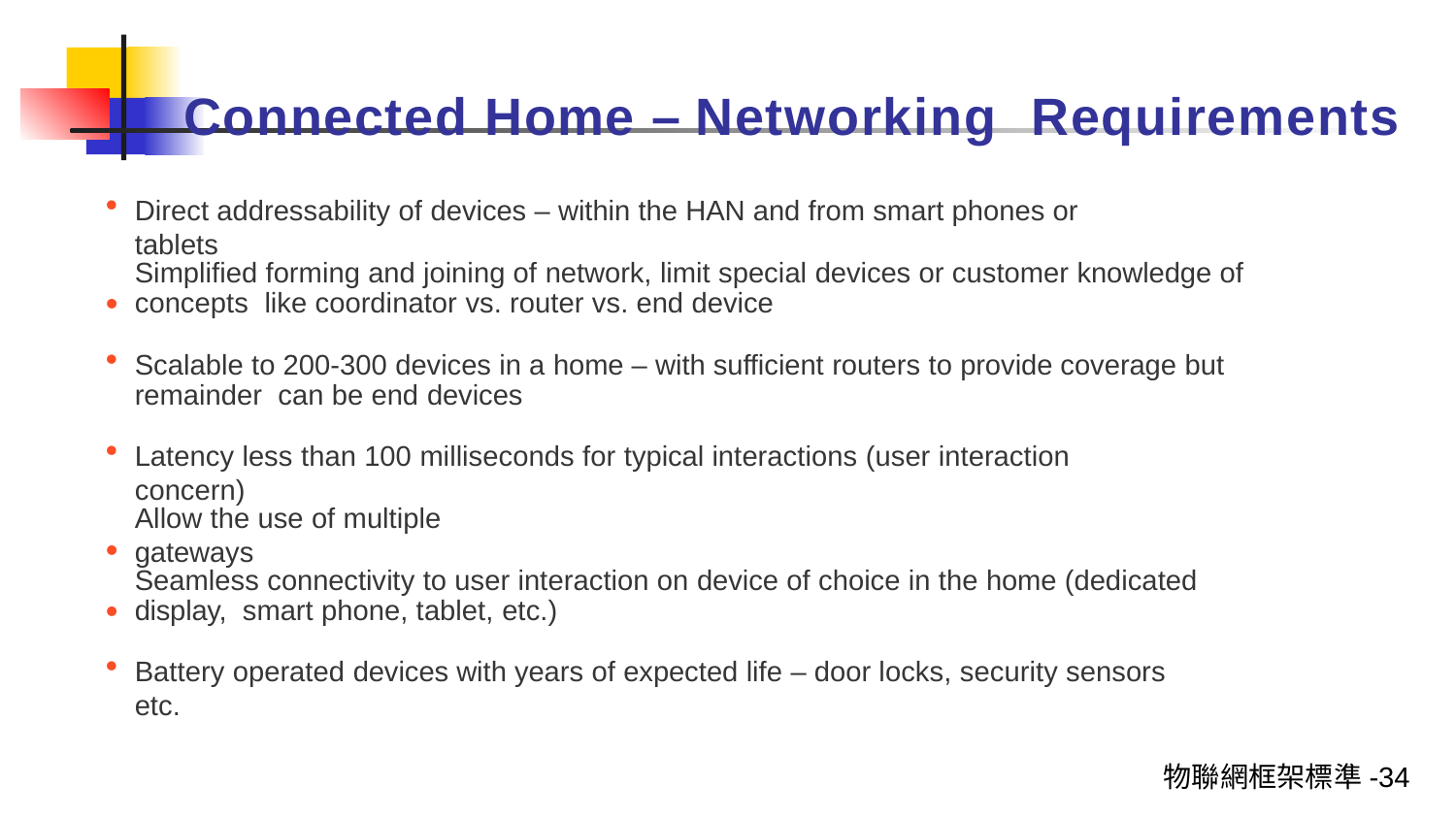

# Connected Home – Networking  Requirements
Direct addressability of devices – within the HAN and from smart phones or tablets
•
Simplified forming and joining of network, limit special devices or customer knowledge of concepts  like coordinator vs. router vs. end device
Scalable to 200-300 devices in a home – with sufficient routers to provide coverage but remainder  can be end devices
Latency less than 100 milliseconds for typical interactions (user interaction concern)
•
•
Allow the use of multiple gateways
Seamless connectivity to user interaction on device of choice in the home (dedicated display,  smart phone, tablet, etc.)
Battery operated devices with years of expected life – door locks, security sensors etc.
物聯網框架標準-34